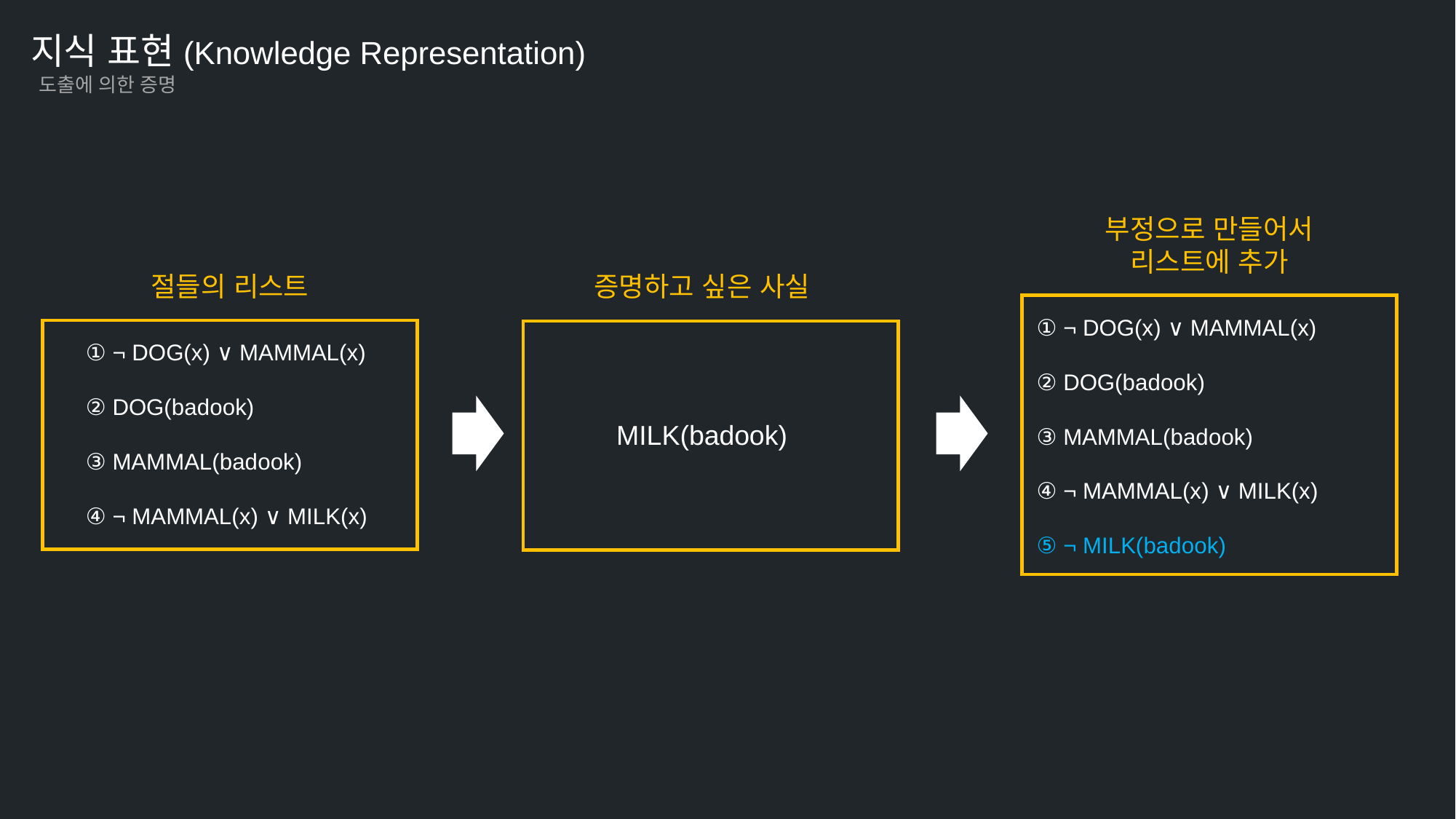

지식 표현(Knowledge Representation)
도출에 의한 증명
부정으로 만들어서
리스트에 추가
절들의 리스트
증명하고 싶은 사실

① ¬ DOG(x) ∨ MAMMAL(x)

② DOG(badook)

③ MAMMAL(badook)

④ ¬ MAMMAL(x) ∨ MILK(x)

⑤ ¬ MILK(badook)

① ¬ DOG(x) ∨ MAMMAL(x)

② DOG(badook)

③ MAMMAL(badook)

④ ¬ MAMMAL(x) ∨ MILK(x)

MILK(badook)